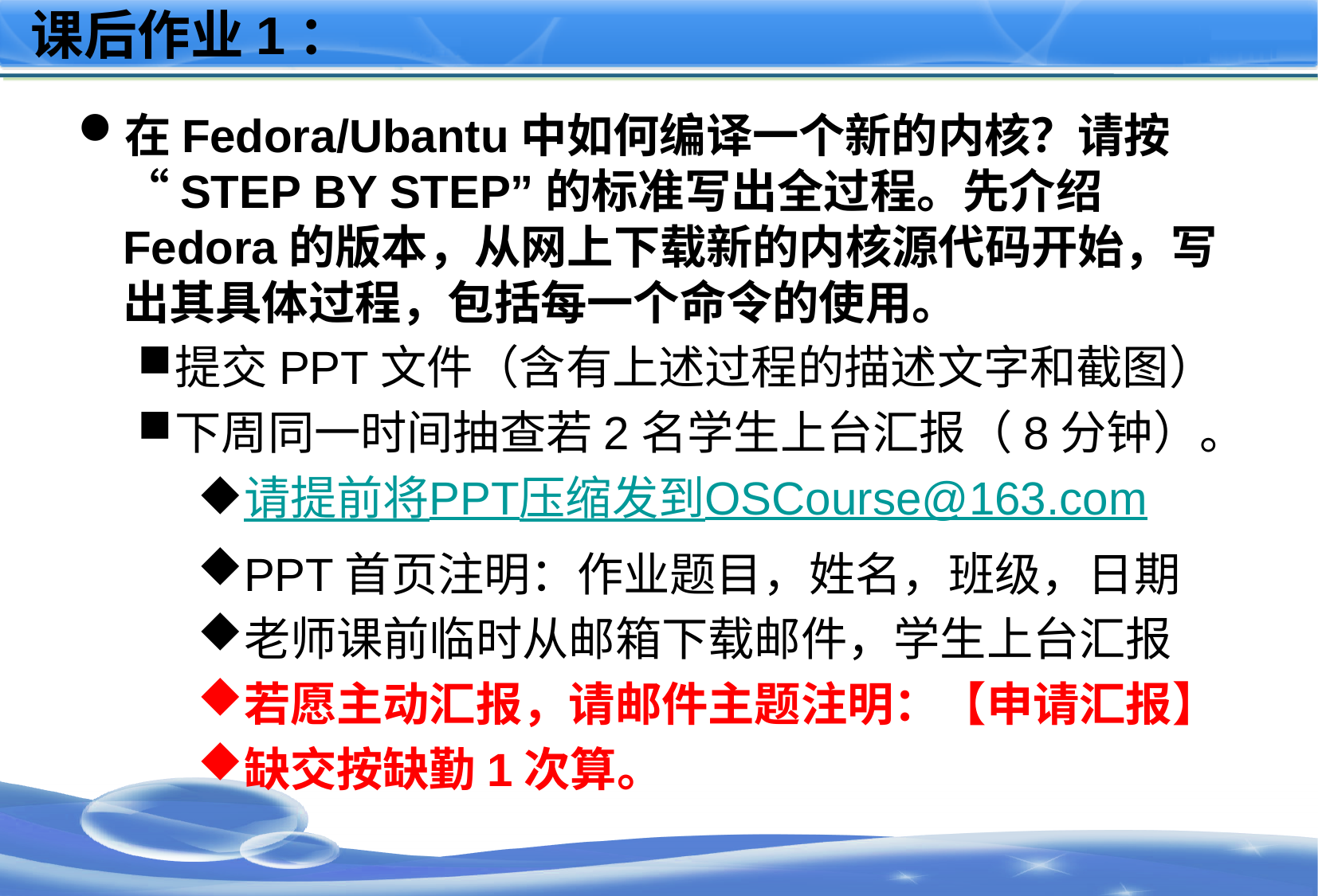

# 课后作业1：
在Fedora/Ubantu中如何编译一个新的内核？请按“STEP BY STEP”的标准写出全过程。先介绍Fedora的版本，从网上下载新的内核源代码开始，写出其具体过程，包括每一个命令的使用。
提交PPT文件（含有上述过程的描述文字和截图）
下周同一时间抽查若2名学生上台汇报（8分钟）。
请提前将PPT压缩发到OSCourse@163.com
PPT首页注明：作业题目，姓名，班级，日期
老师课前临时从邮箱下载邮件，学生上台汇报
若愿主动汇报，请邮件主题注明：【申请汇报】
缺交按缺勤1次算。